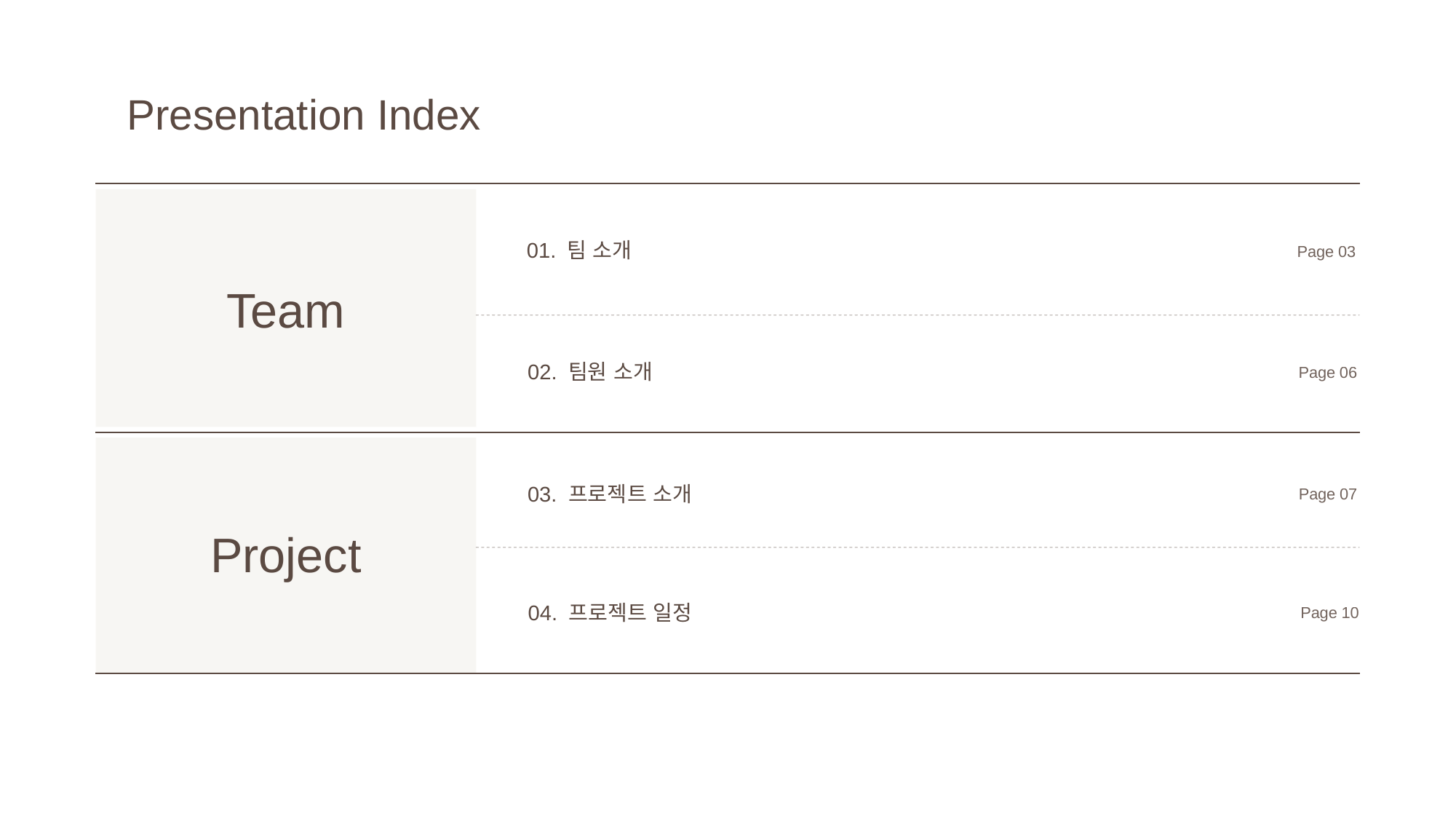

Presentation Index

01. 팀 소개
Page 03
Team
02. 팀원 소개
Page 06

03. 프로젝트 소개
Page 07
Project
04. 프로젝트 일정
Page 10